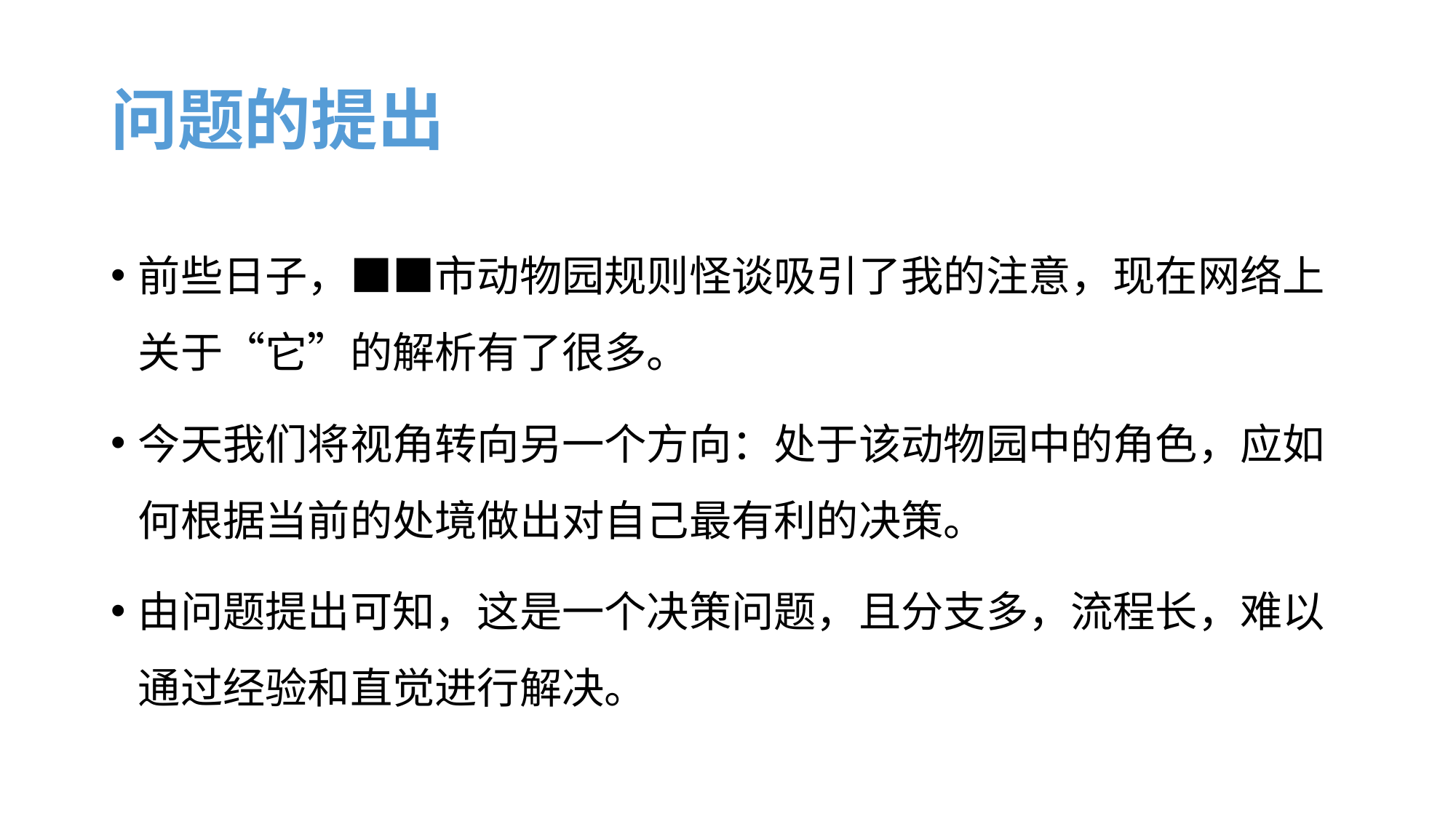

# 问题的提出
前些日子，■■市动物园规则怪谈吸引了我的注意，现在网络上关于“它”的解析有了很多。
今天我们将视角转向另一个方向：处于该动物园中的角色，应如何根据当前的处境做出对自己最有利的决策。
由问题提出可知，这是一个决策问题，且分支多，流程长，难以通过经验和直觉进行解决。